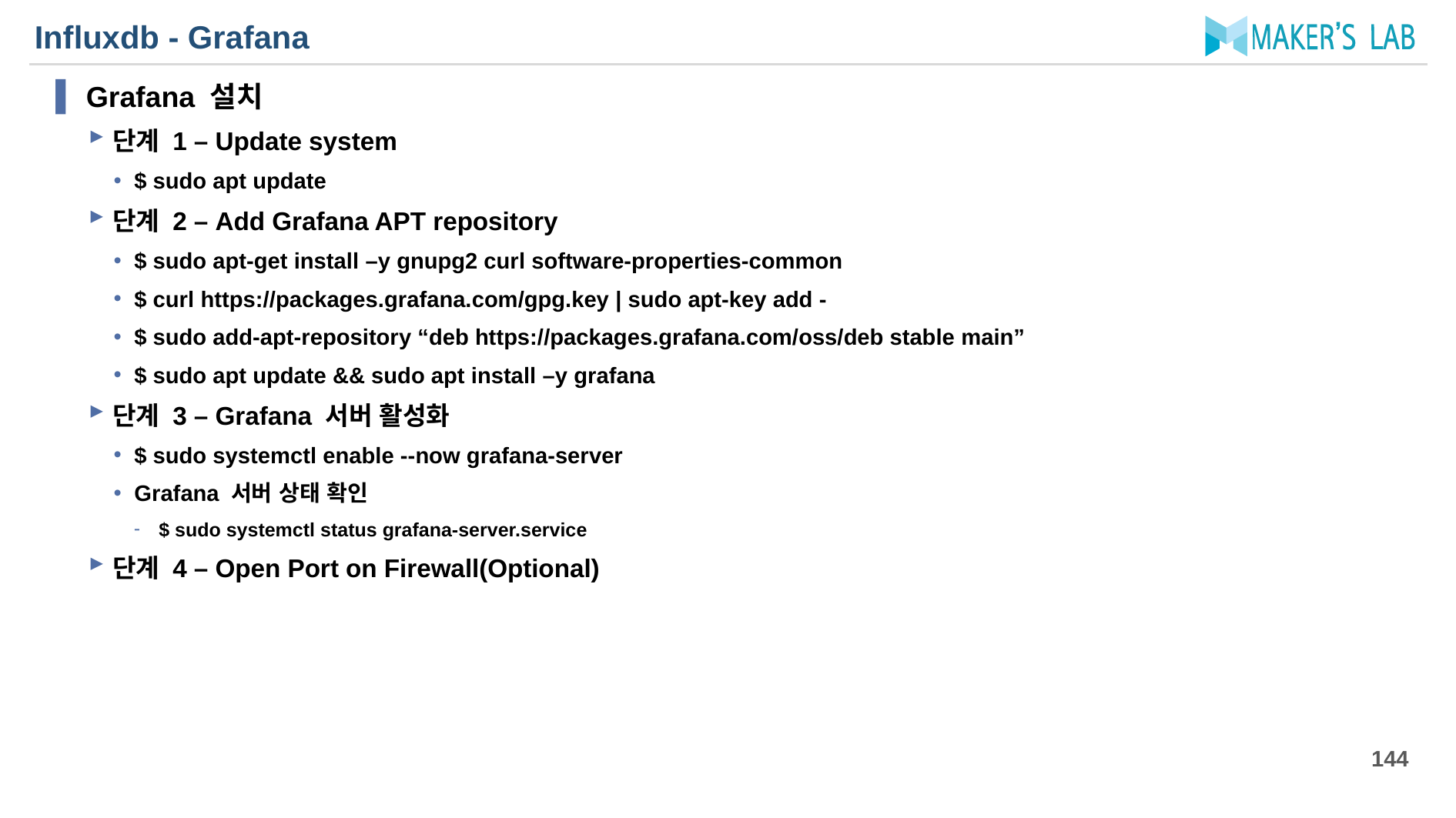

# Influxdb - Grafana
Grafana 설치
단계 1 – Update system
$ sudo apt update
단계 2 – Add Grafana APT repository
$ sudo apt-get install –y gnupg2 curl software-properties-common
$ curl https://packages.grafana.com/gpg.key | sudo apt-key add -
$ sudo add-apt-repository “deb https://packages.grafana.com/oss/deb stable main”
$ sudo apt update && sudo apt install –y grafana
단계 3 – Grafana 서버 활성화
$ sudo systemctl enable --now grafana-server
Grafana 서버 상태 확인
$ sudo systemctl status grafana-server.service
단계 4 – Open Port on Firewall(Optional)

144